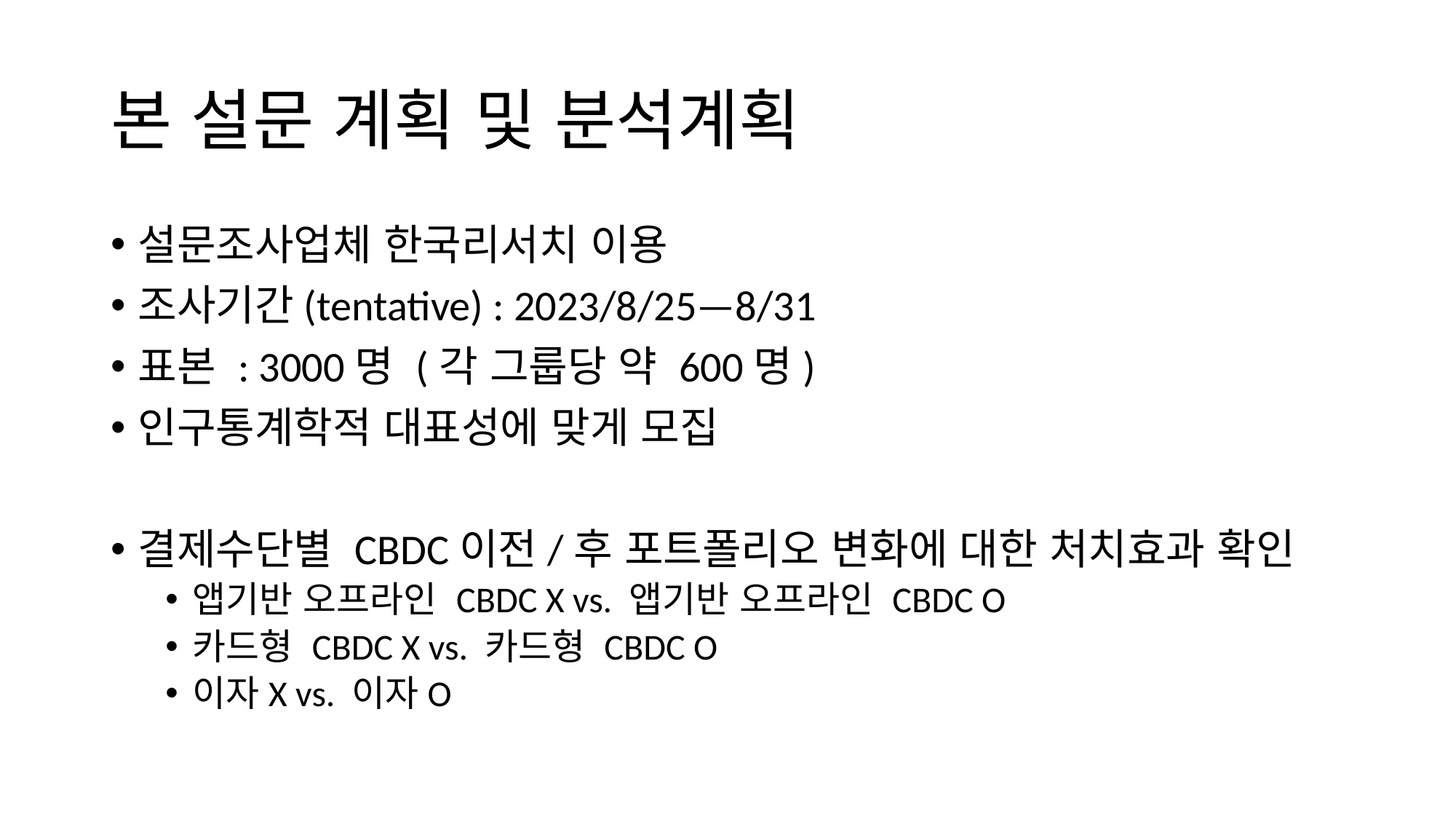

# 본 설문 계획 및 분석계획
설문조사업체 한국리서치 이용
조사기간(tentative) : 2023/8/25—8/31
표본 : 3000명 (각 그룹당 약 600명)
인구통계학적 대표성에 맞게 모집

결제수단별 CBDC이전/후 포트폴리오 변화에 대한 처치효과 확인
앱기반 오프라인 CBDC X vs. 앱기반 오프라인 CBDC O
카드형 CBDC X vs. 카드형 CBDC O
이자X vs. 이자O